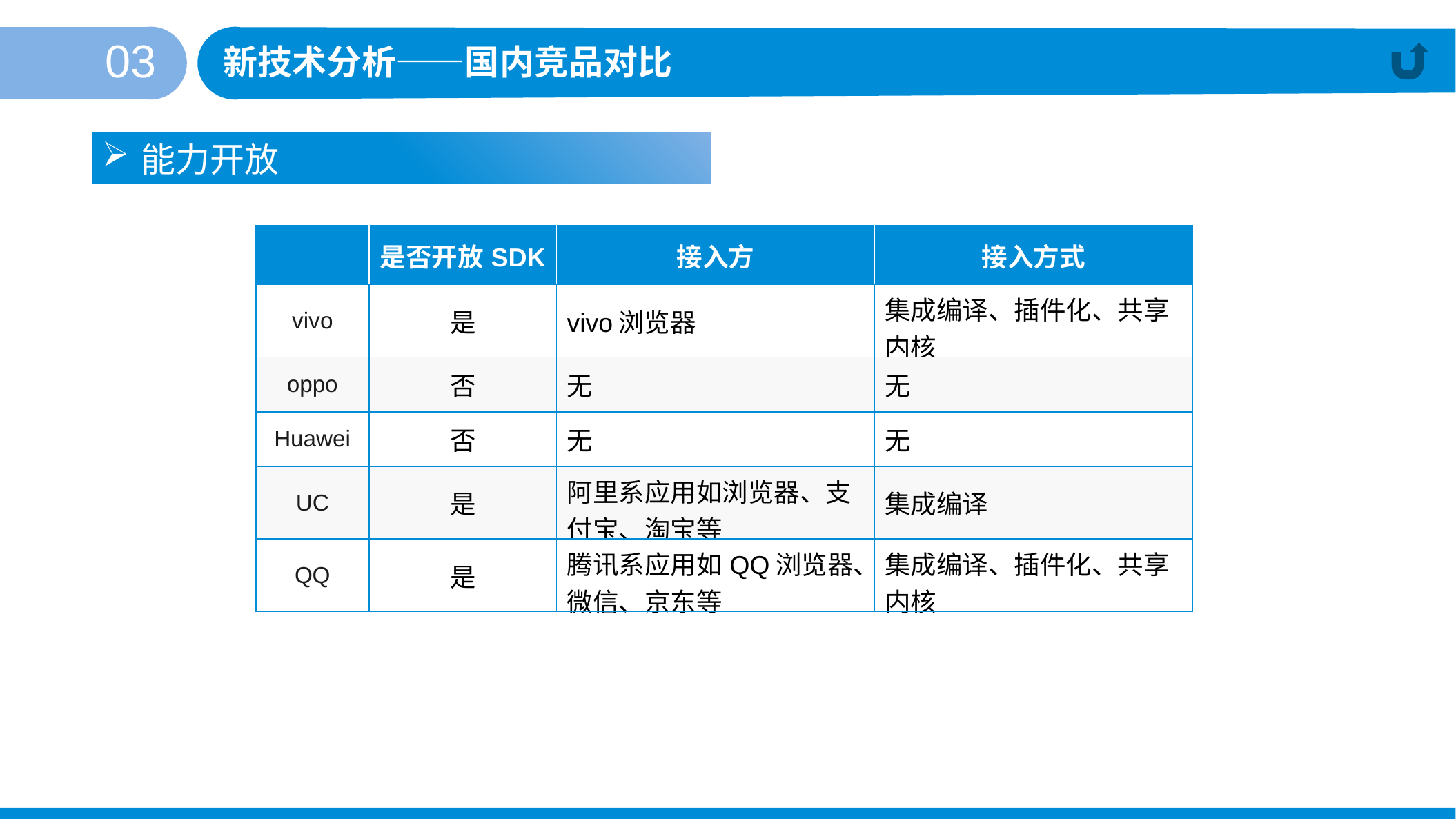

03

新技术分析——国内竞品对比

能力开放
|  | 是否开放SDK | 接入方 | 接入方式 |
| --- | --- | --- | --- |
| vivo | 是 | vivo浏览器 | 集成编译、插件化、共享内核 |
| oppo | 否 | 无 | 无 |
| Huawei | 否 | 无 | 无 |
| UC | 是 | 阿里系应用如浏览器、支付宝、淘宝等 | 集成编译 |
| QQ | 是 | 腾讯系应用如QQ浏览器、微信、京东等 | 集成编译、插件化、共享内核 |